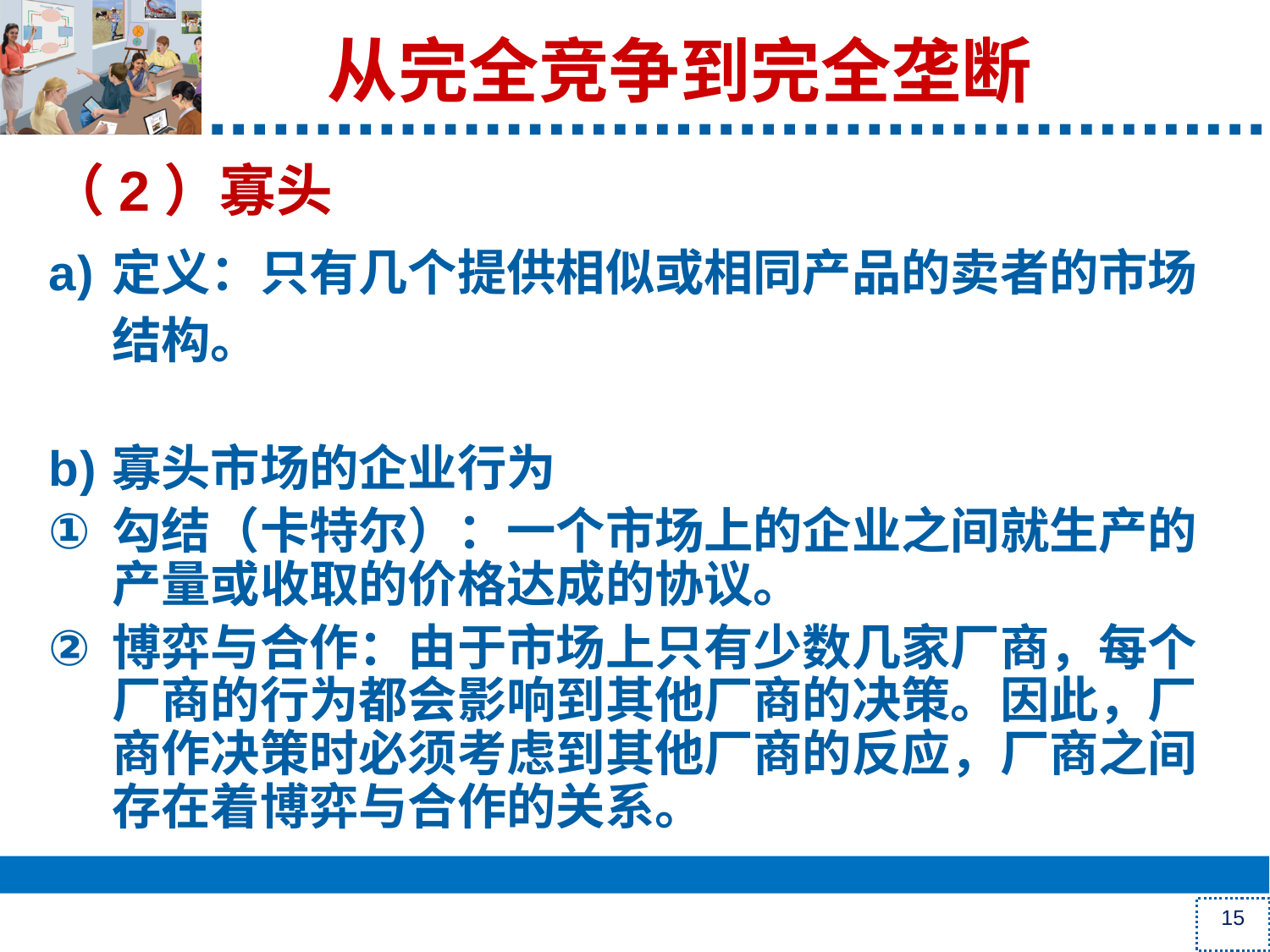

#
从完全竞争到完全垄断

（2）寡头
定义：只有几个提供相似或相同产品的卖者的市场结构。
寡头市场的企业行为
勾结（卡特尔）：一个市场上的企业之间就生产的产量或收取的价格达成的协议。
博弈与合作：由于市场上只有少数几家厂商，每个厂商的行为都会影响到其他厂商的决策。因此，厂商作决策时必须考虑到其他厂商的反应，厂商之间存在着博弈与合作的关系。

15